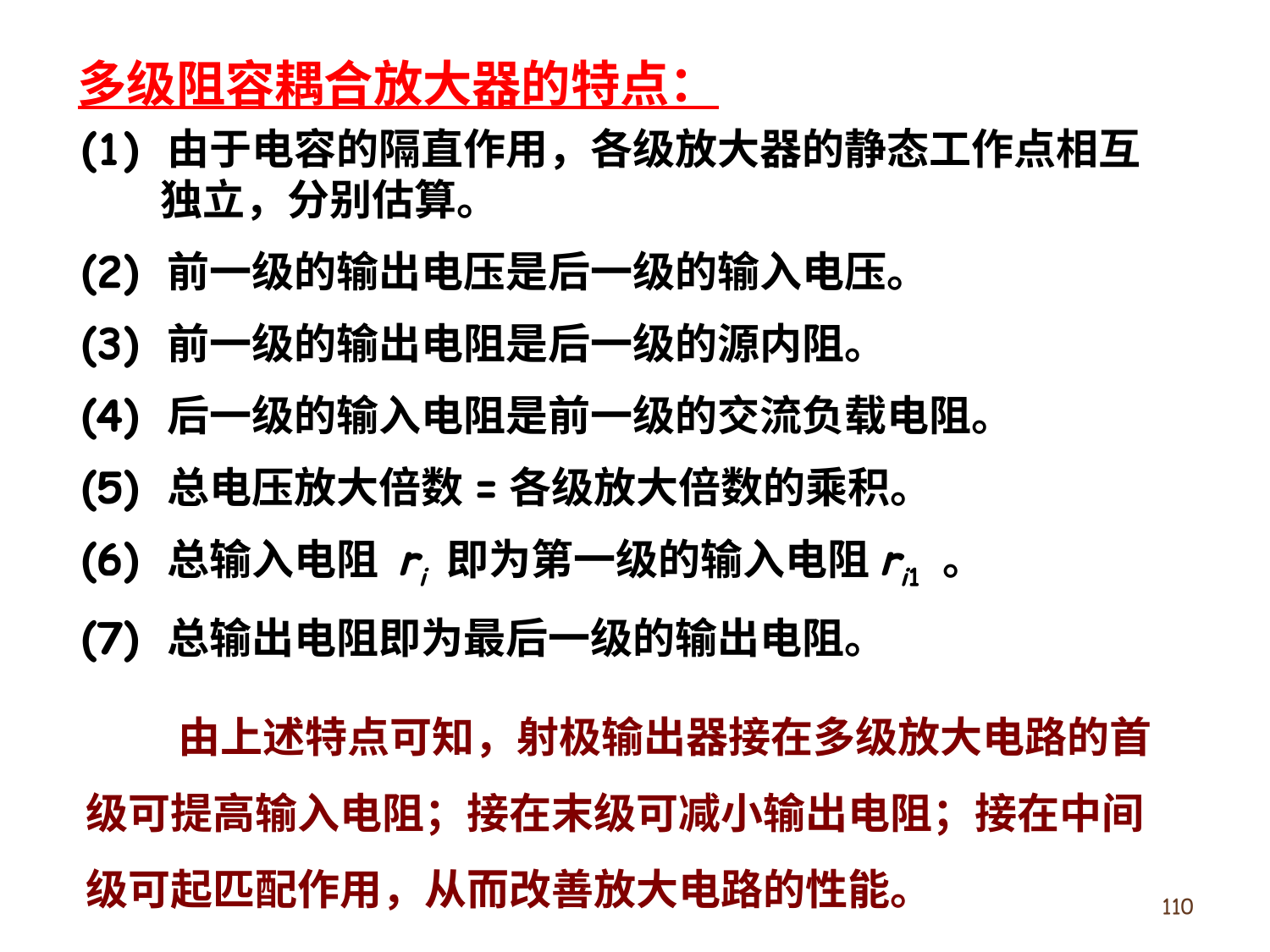

多级阻容耦合放大器的特点：
(1) 由于电容的隔直作用，各级放大器的静态工作点相互独立，分别估算。
(2) 前一级的输出电压是后一级的输入电压。
(3) 前一级的输出电阻是后一级的源内阻。
(4) 后一级的输入电阻是前一级的交流负载电阻。
(5) 总电压放大倍数=各级放大倍数的乘积。
(6) 总输入电阻 ri 即为第一级的输入电阻ri1 。
(7) 总输出电阻即为最后一级的输出电阻。
由上述特点可知，射极输出器接在多级放大电路的首级可提高输入电阻；接在末级可减小输出电阻；接在中间级可起匹配作用，从而改善放大电路的性能。
110